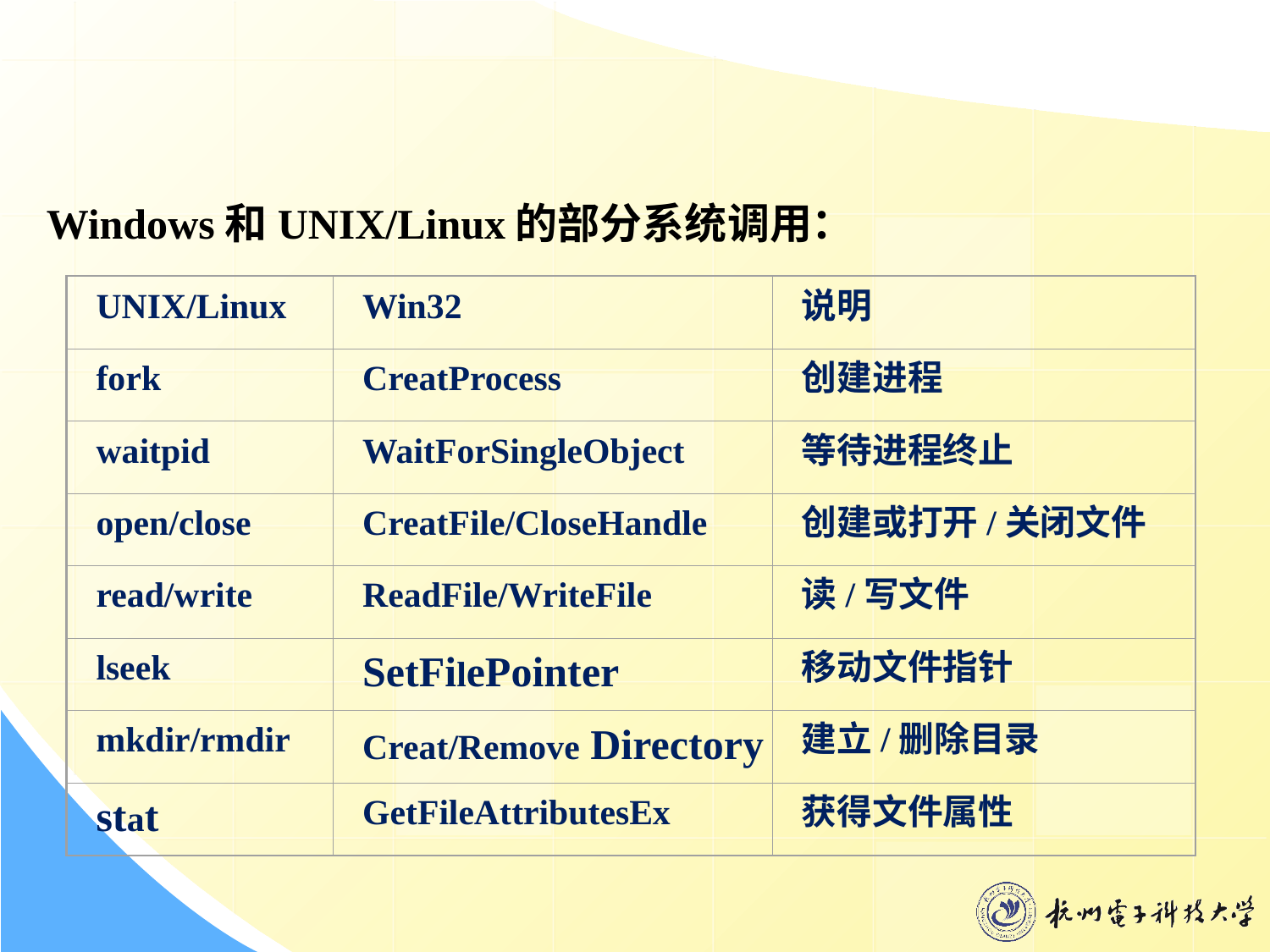

Windows和UNIX/Linux的部分系统调用：

UNIX/Linux

Win32

说明

fork

CreatProcess

创建进程

waitpid

WaitForSingleObject

等待进程终止

open/close

CreatFile/CloseHandle

创建或打开/关闭文件

read/write

ReadFile/WriteFile

读/写文件

lseek

SetFilePointer

移动文件指针

mkdir/rmdir

Creat/Remove Directory

建立/删除目录

stat

GetFileAttributesEx

获得文件属性